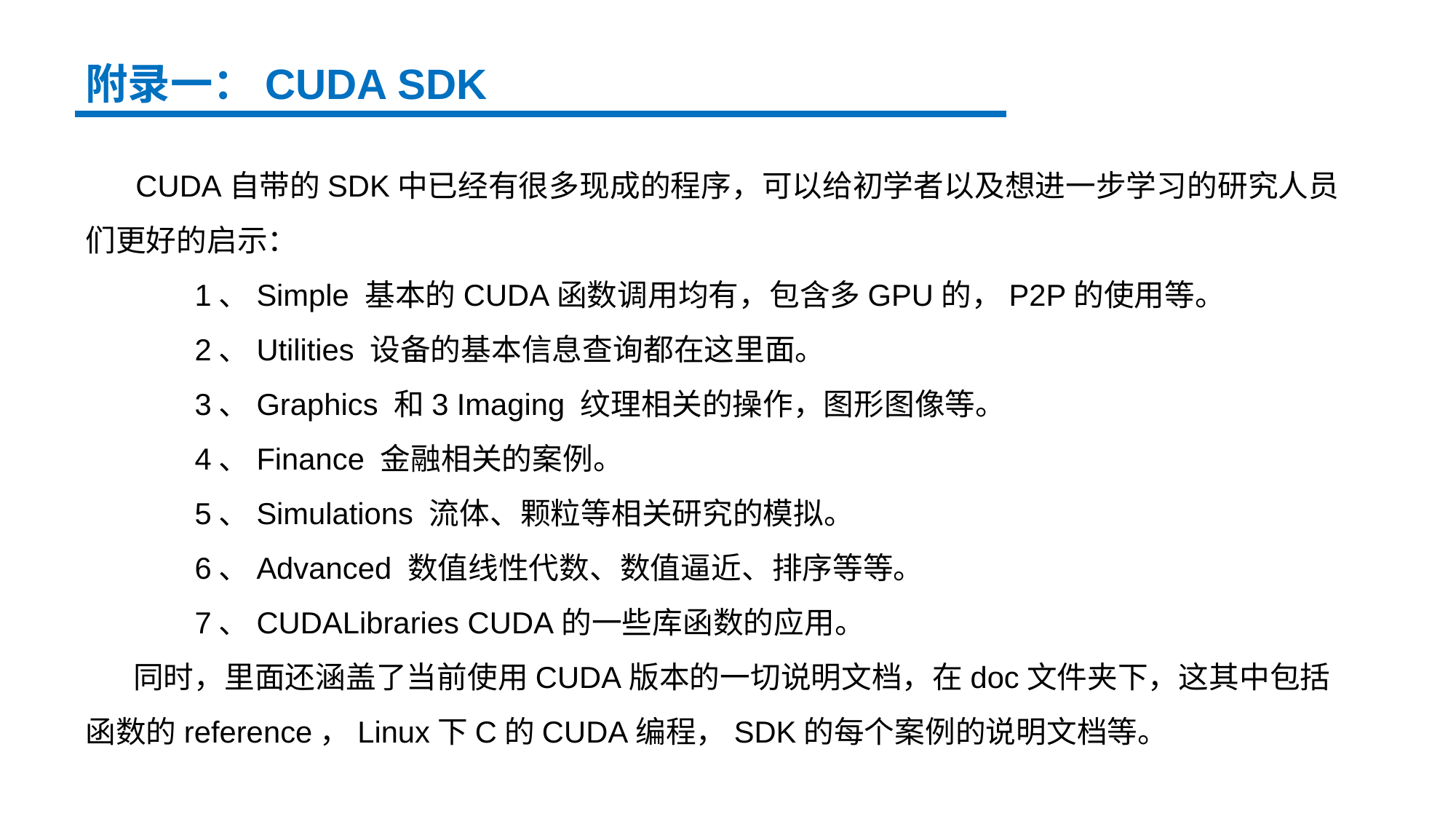

附录一：CUDA SDK
      CUDA自带的SDK中已经有很多现成的程序，可以给初学者以及想进一步学习的研究人员们更好的启示：
	1、Simple 基本的CUDA函数调用均有，包含多GPU的，P2P的使用等。
	2、Utilities 设备的基本信息查询都在这里面。
	3、Graphics 和3 Imaging 纹理相关的操作，图形图像等。
	4、Finance 金融相关的案例。
	5、Simulations 流体、颗粒等相关研究的模拟。
	6、Advanced 数值线性代数、数值逼近、排序等等。
	7、CUDALibraries CUDA的一些库函数的应用。
      同时，里面还涵盖了当前使用CUDA版本的一切说明文档，在doc文件夹下，这其中包括函数的reference，Linux下C的CUDA编程，SDK的每个案例的说明文档等。